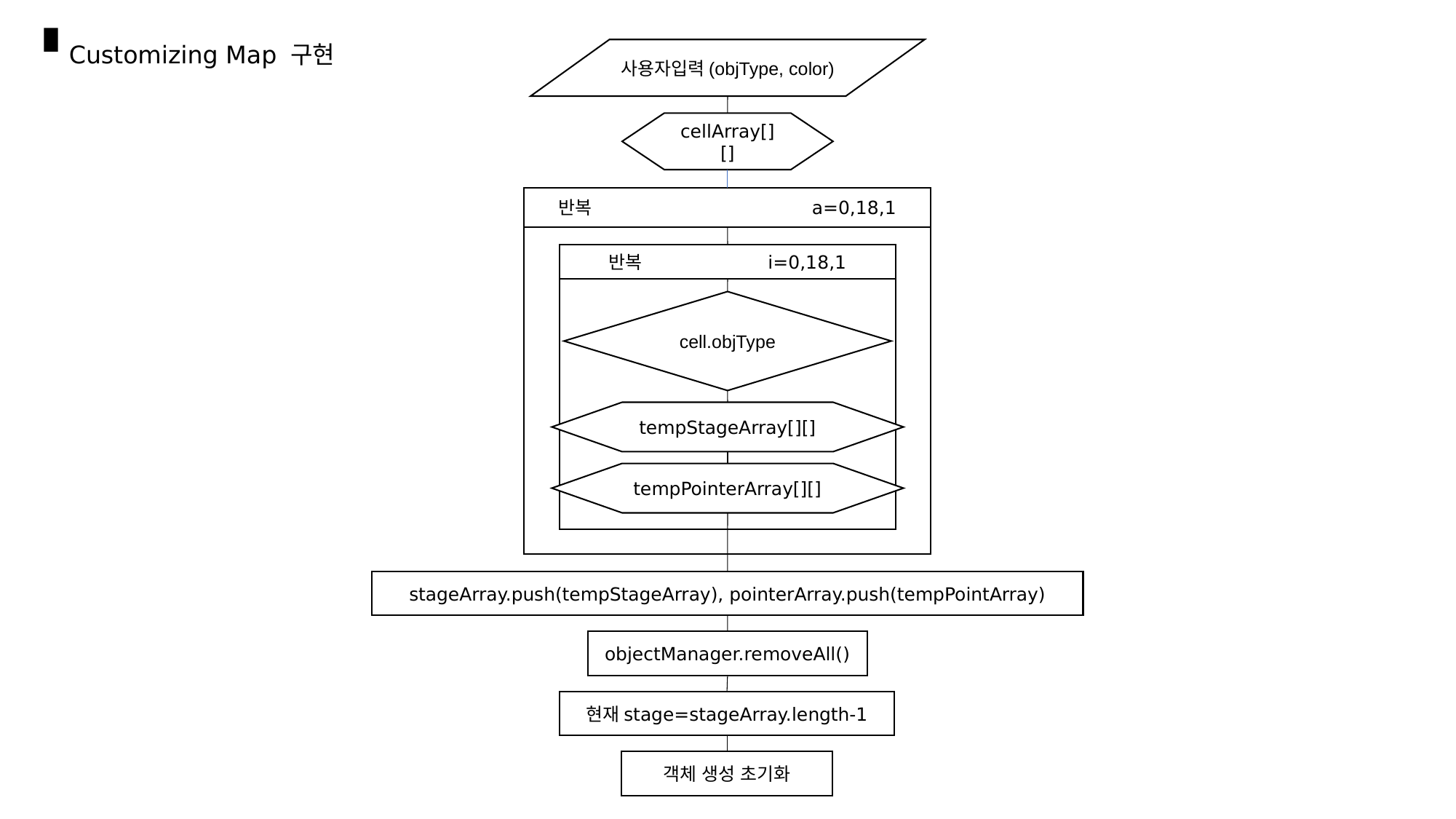

Customizing Map 구현
사용자입력(objType, color)
cellArray[][]
반복		      a=0,18,1

반복	         i=0,18,1

cell.objType
tempStageArray[][]
tempPointerArray[][]
stageArray.push(tempStageArray), pointerArray.push(tempPointArray)
objectManager.removeAll()
현재stage=stageArray.length-1
객체 생성 초기화